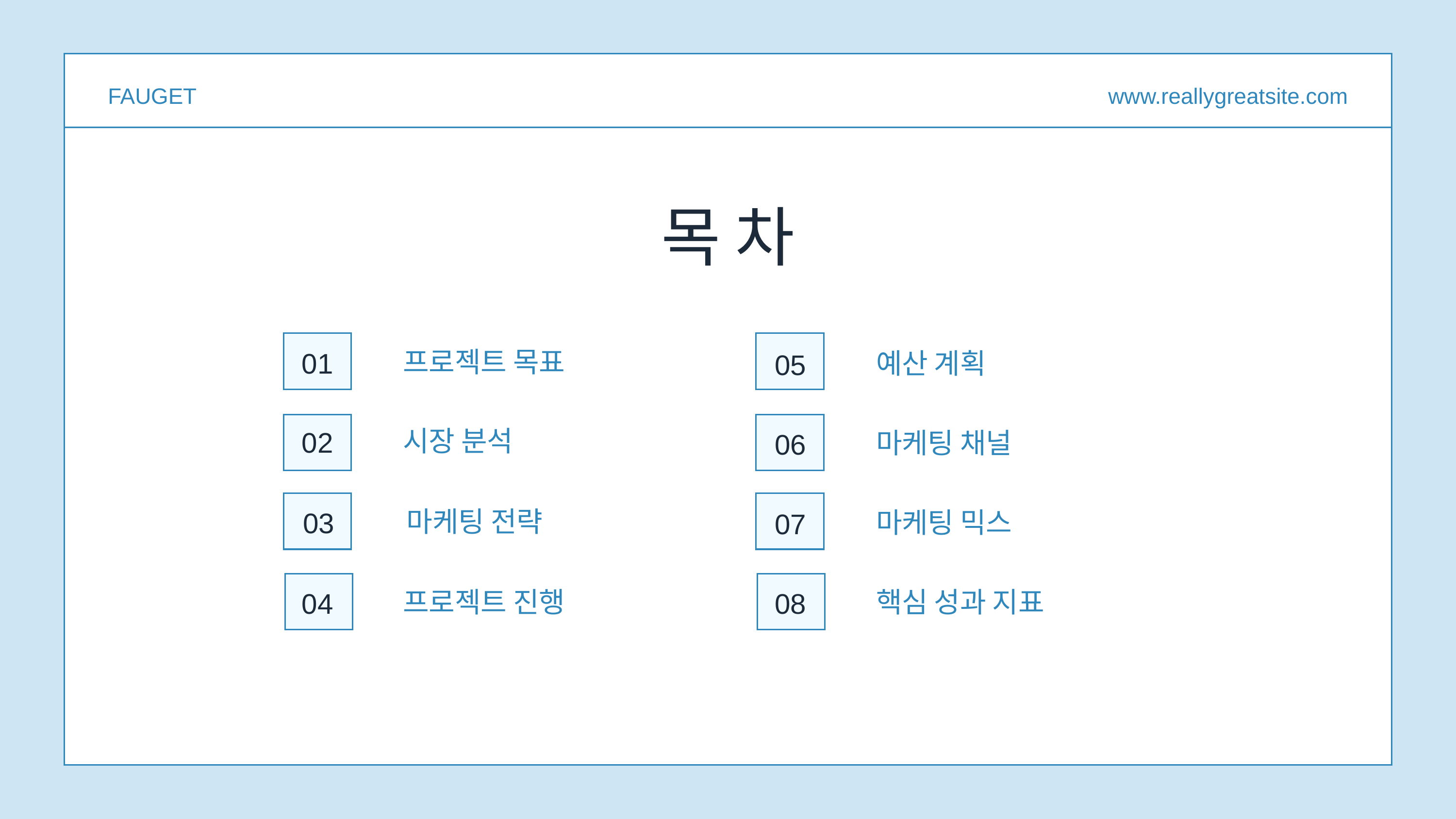

FAUGET
www.reallygreatsite.com

목 차

프로젝트 목표
01
예산 계획
05

시장 분석
02
마케팅 채널
06

마케팅 전략
마케팅 믹스
03
07

프로젝트 진행
핵심 성과 지표
04
08